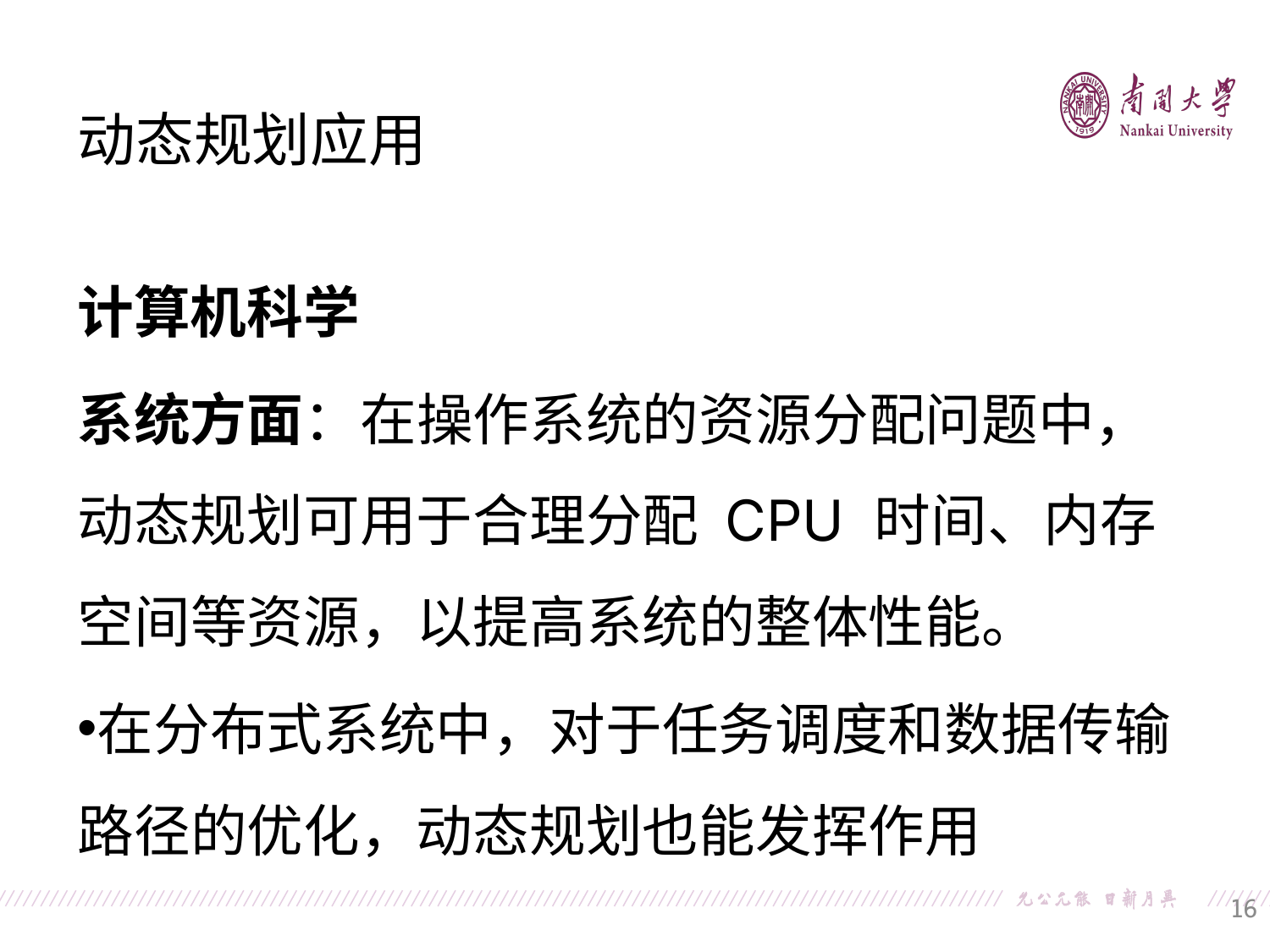

动态规划应用
计算机科学
系统方面：在操作系统的资源分配问题中，动态规划可用于合理分配 CPU 时间、内存空间等资源，以提高系统的整体性能。
在分布式系统中，对于任务调度和数据传输路径的优化，动态规划也能发挥作用
16